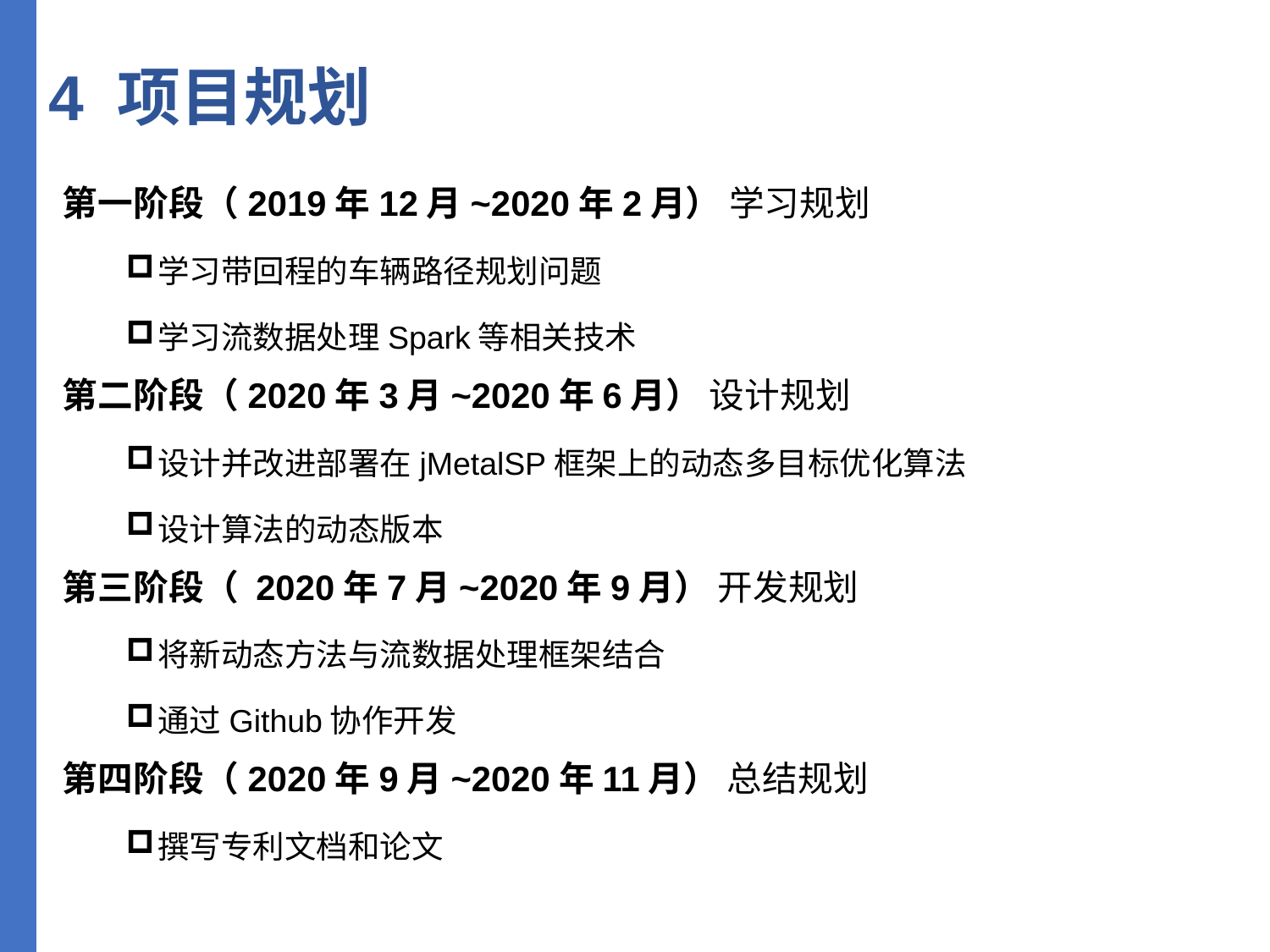

4 项目规划
第一阶段（2019年12月~2020年2月） 学习规划
学习带回程的车辆路径规划问题
学习流数据处理Spark等相关技术
第二阶段（2020年3月~2020年6月） 设计规划
设计并改进部署在jMetalSP框架上的动态多目标优化算法
设计算法的动态版本
第三阶段（ 2020年7月~2020年9月） 开发规划
将新动态方法与流数据处理框架结合
通过Github协作开发
第四阶段（2020年9月~2020年11月） 总结规划
撰写专利文档和论文
14